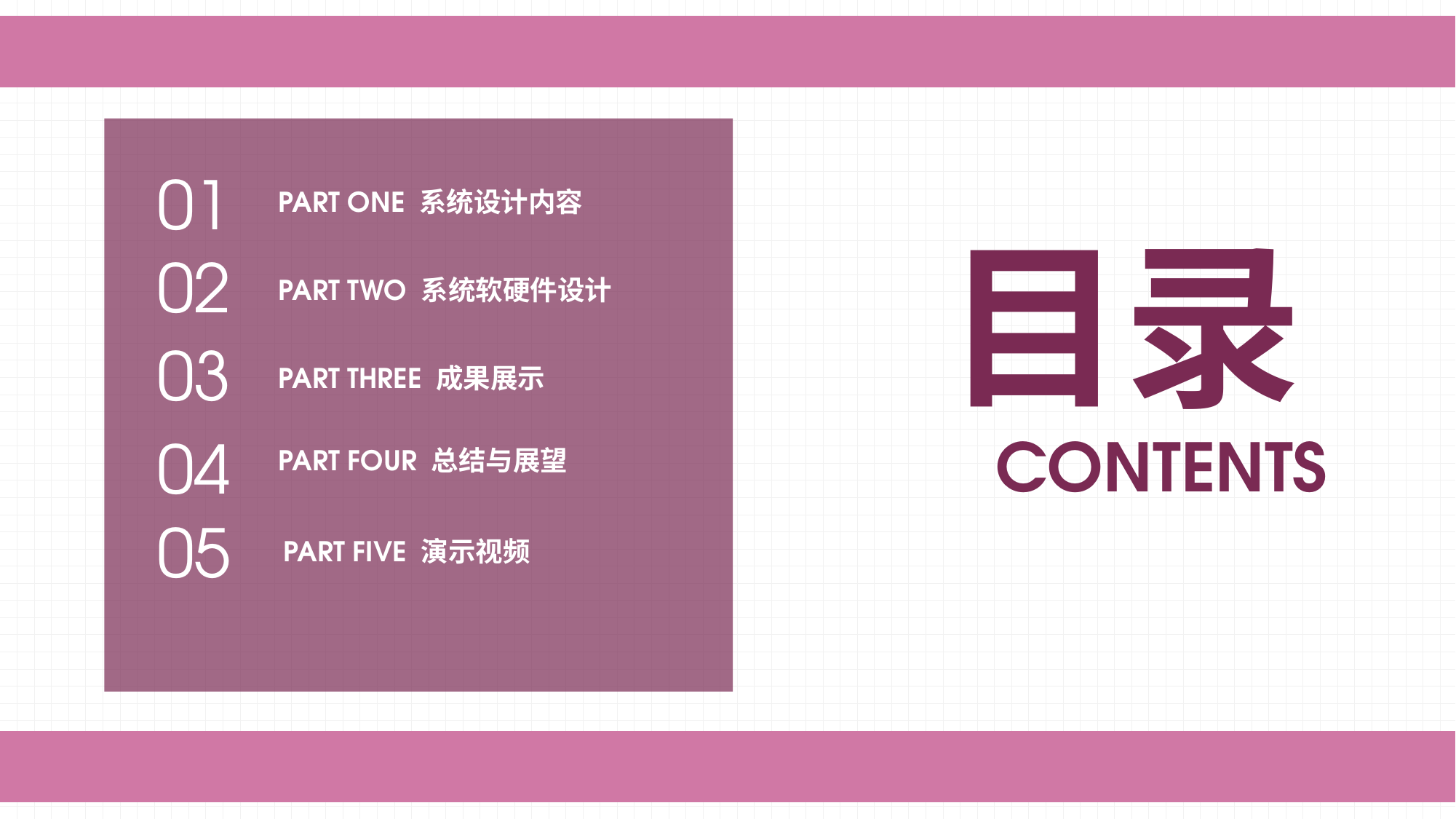

01
PART ONE 系统设计内容

目录
02
PART TWO 系统软硬件设计
03
PART THREE 成果展示
04
PART FOUR 总结与展望
CONTENTS
05
PART FIVE 演示视频